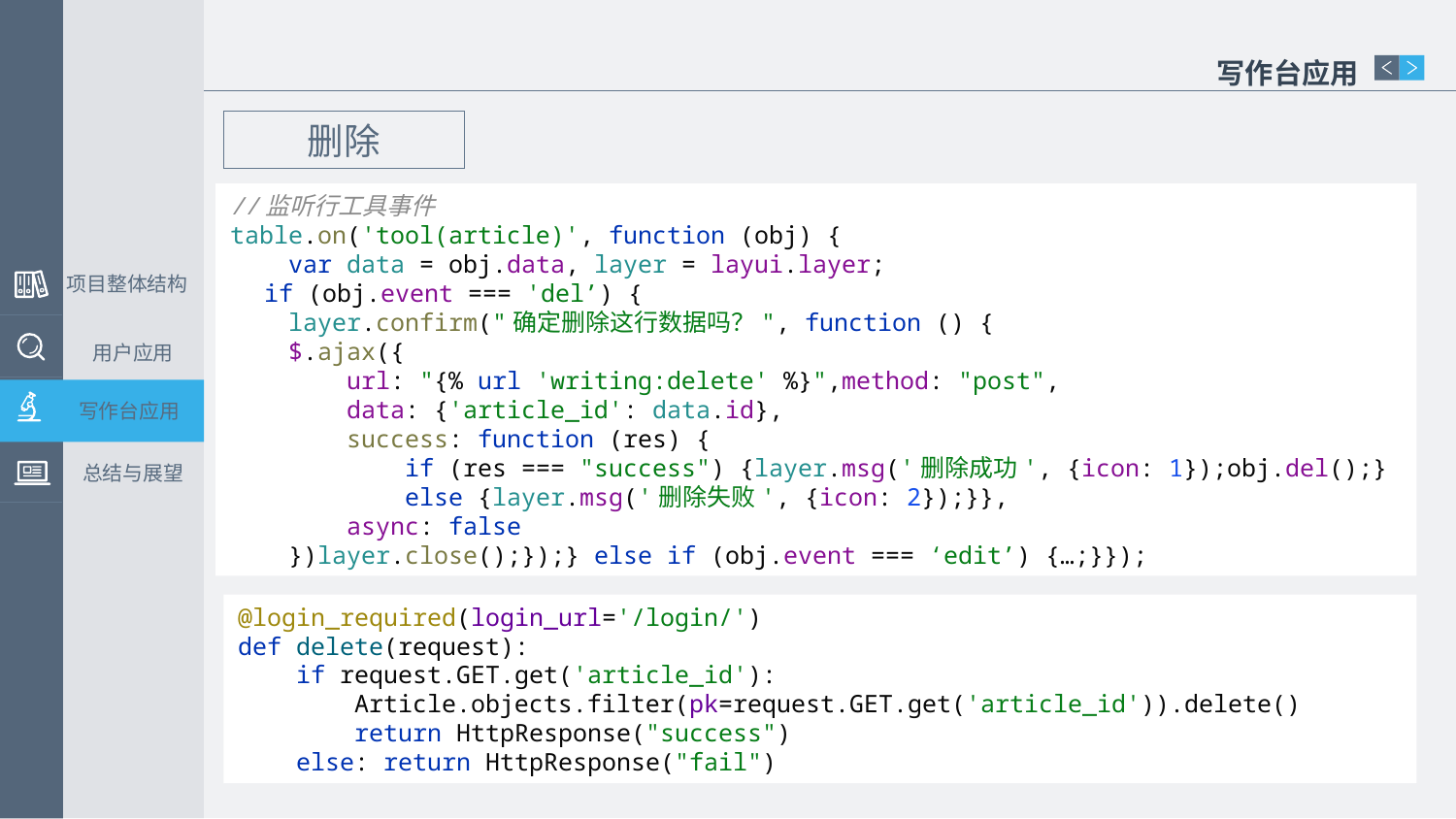

写作台应用

删除
//监听行工具事件
table.on('tool(article)', function (obj) {
    var data = obj.data, layer = layui.layer;
     if (obj.event === 'del’) {
    layer.confirm("确定删除这行数据吗？", function () {
    $.ajax({
        url: "{% url 'writing:delete' %}",method: "post",
        data: {'article_id': data.id},
        success: function (res) {
            if (res === "success") {layer.msg('删除成功', {icon: 1});obj.del();}
            else {layer.msg('删除失败', {icon: 2});}},
        async: false
    })layer.close();});} else if (obj.event === ‘edit’) {…;}});
项目整体结构

用户应用

写作台应用

总结与展望

@login_required(login_url='/login/')
def delete(request):
    if request.GET.get('article_id'):
        Article.objects.filter(pk=request.GET.get('article_id')).delete()
        return HttpResponse("success")
    else: return HttpResponse("fail")